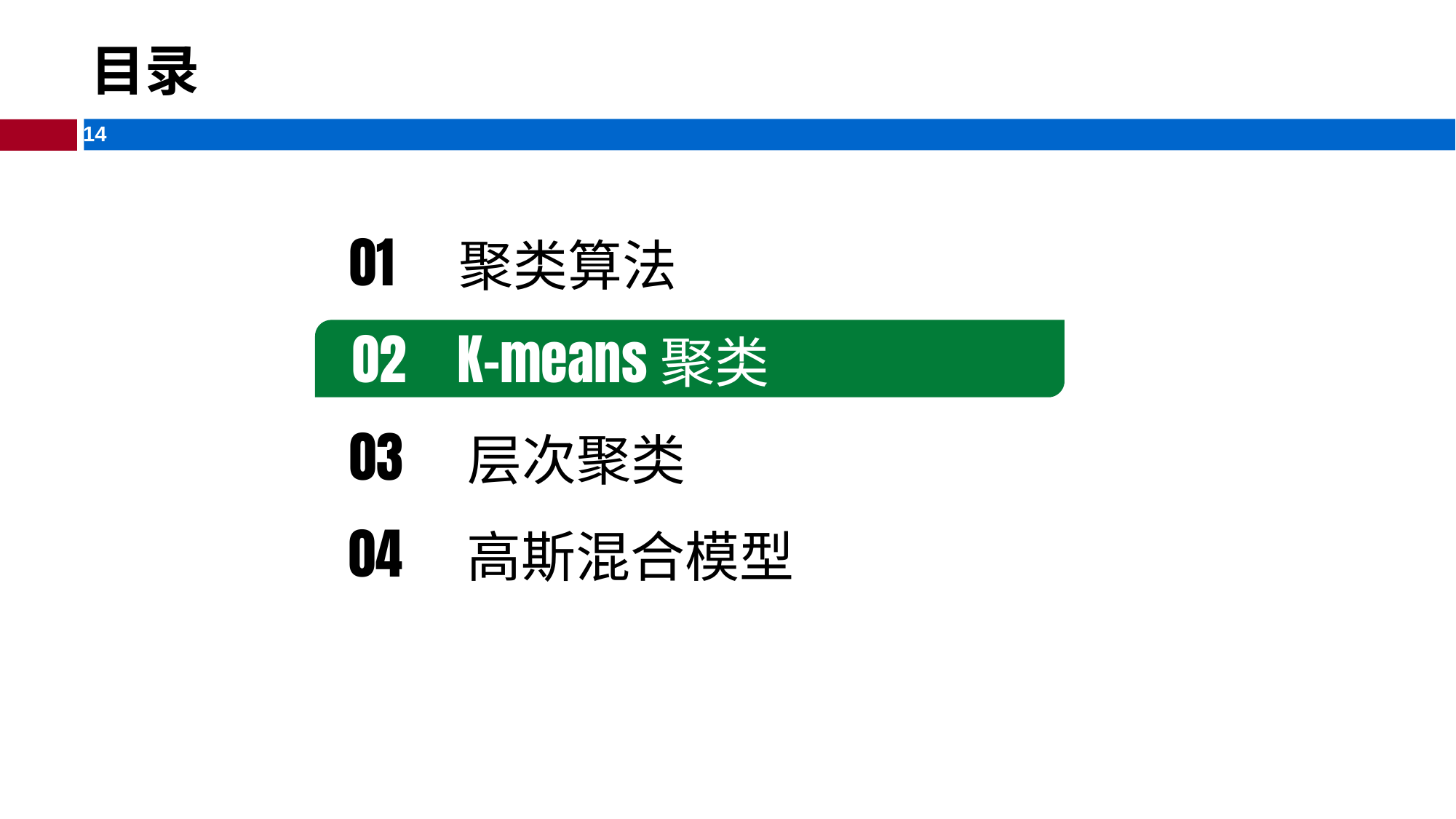

# 目录
01    聚类算法

02    K-means聚类
03    层次聚类
04    高斯混合模型